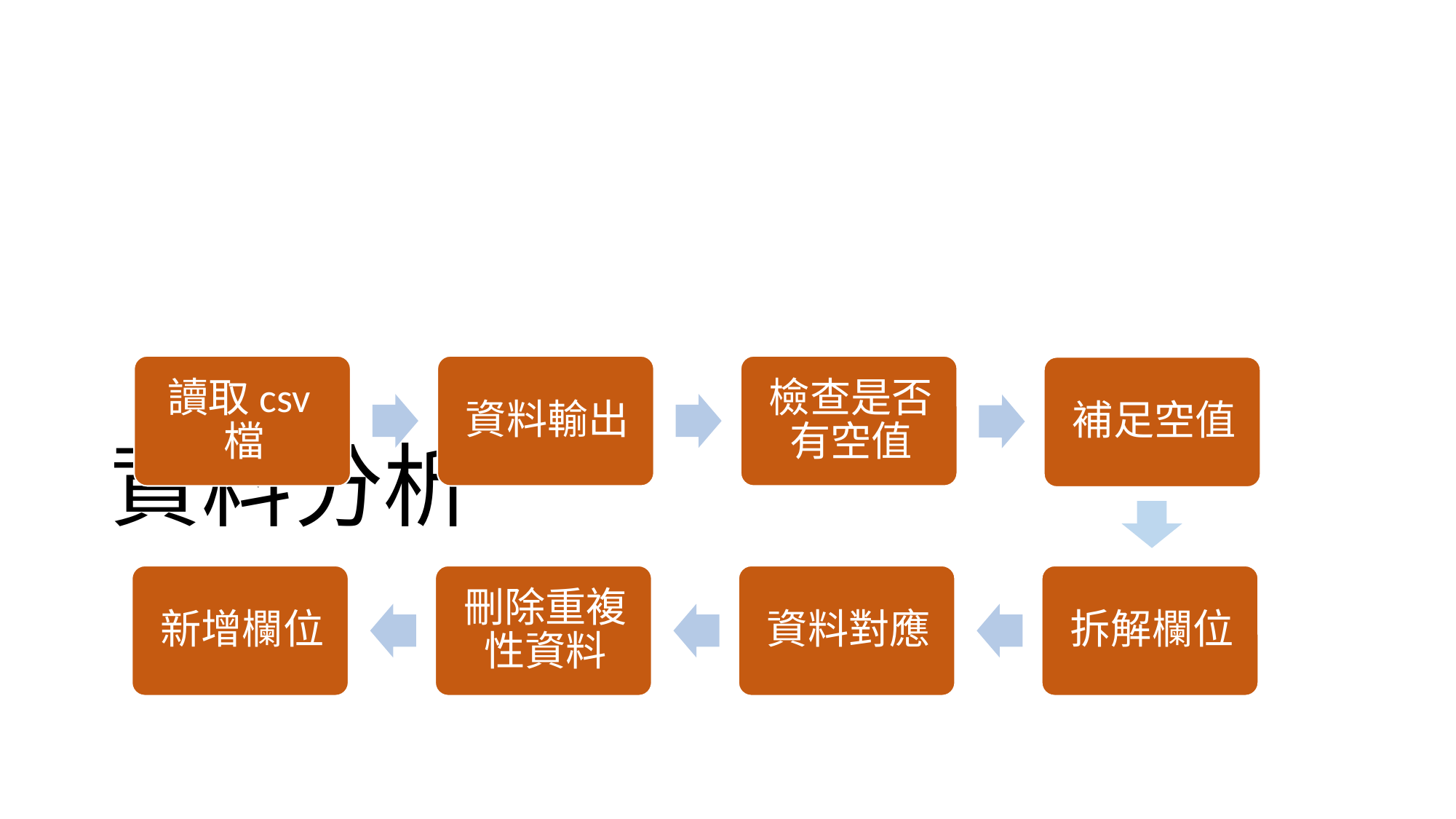

讀取csv檔

資料輸出

檢查是否有空值

補足空值
# 資料分析
新增欄位

刪除重複性資料

資料對應

拆解欄位